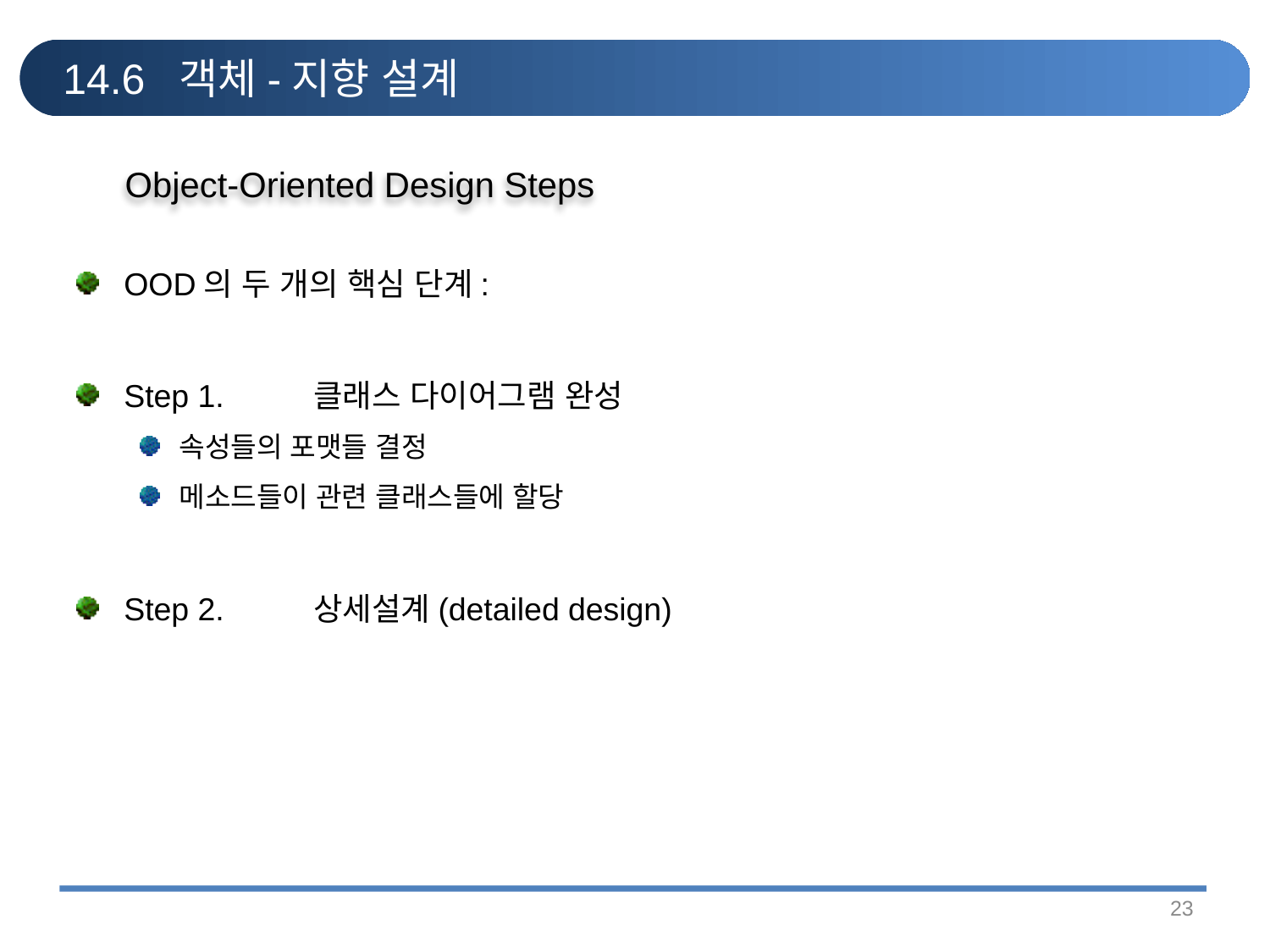

# 14.6  객체-지향 설계
Object-Oriented Design Steps
OOD의 두 개의 핵심 단계:

Step 1.	클래스 다이어그램 완성
속성들의 포맷들 결정
메소드들이 관련 클래스들에 할당

Step 2.	상세설계(detailed design)
23